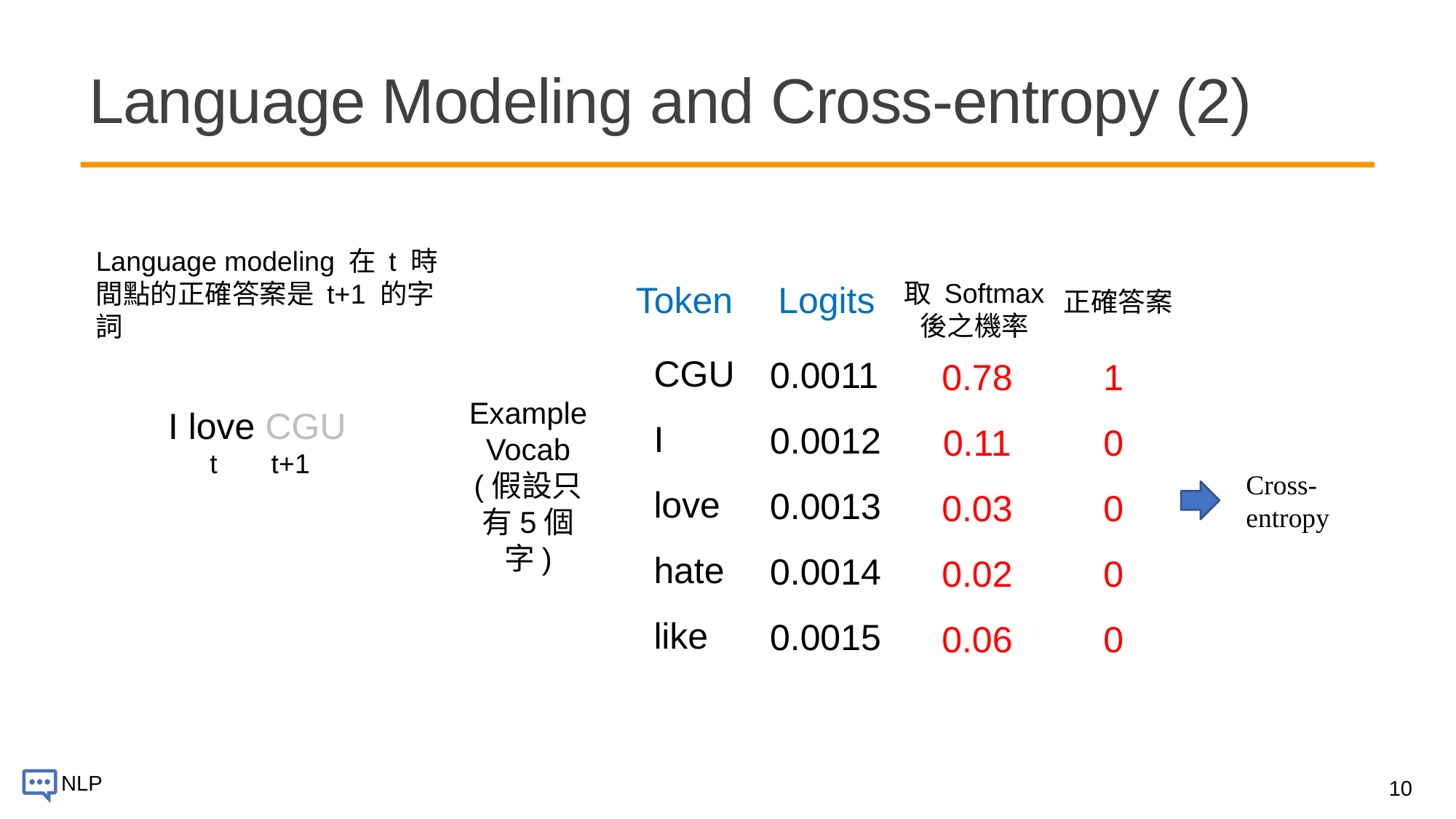

# Language Modeling and Cross-entropy (2)
Language modeling 在 t 時間點的正確答案是 t+1 的字詞
取 Softmax 後之機率
Token
Logits
正確答案
CGU
I
love
hate
like
0.0011
0.0012
0.0013
0.0014
0.0015
1
0
0
0
0
0.78
0.11
0.03
0.02
0.06
I love CGU
Example
Vocab
(假設只有5個字)
t
t+1
Cross-entropy

10